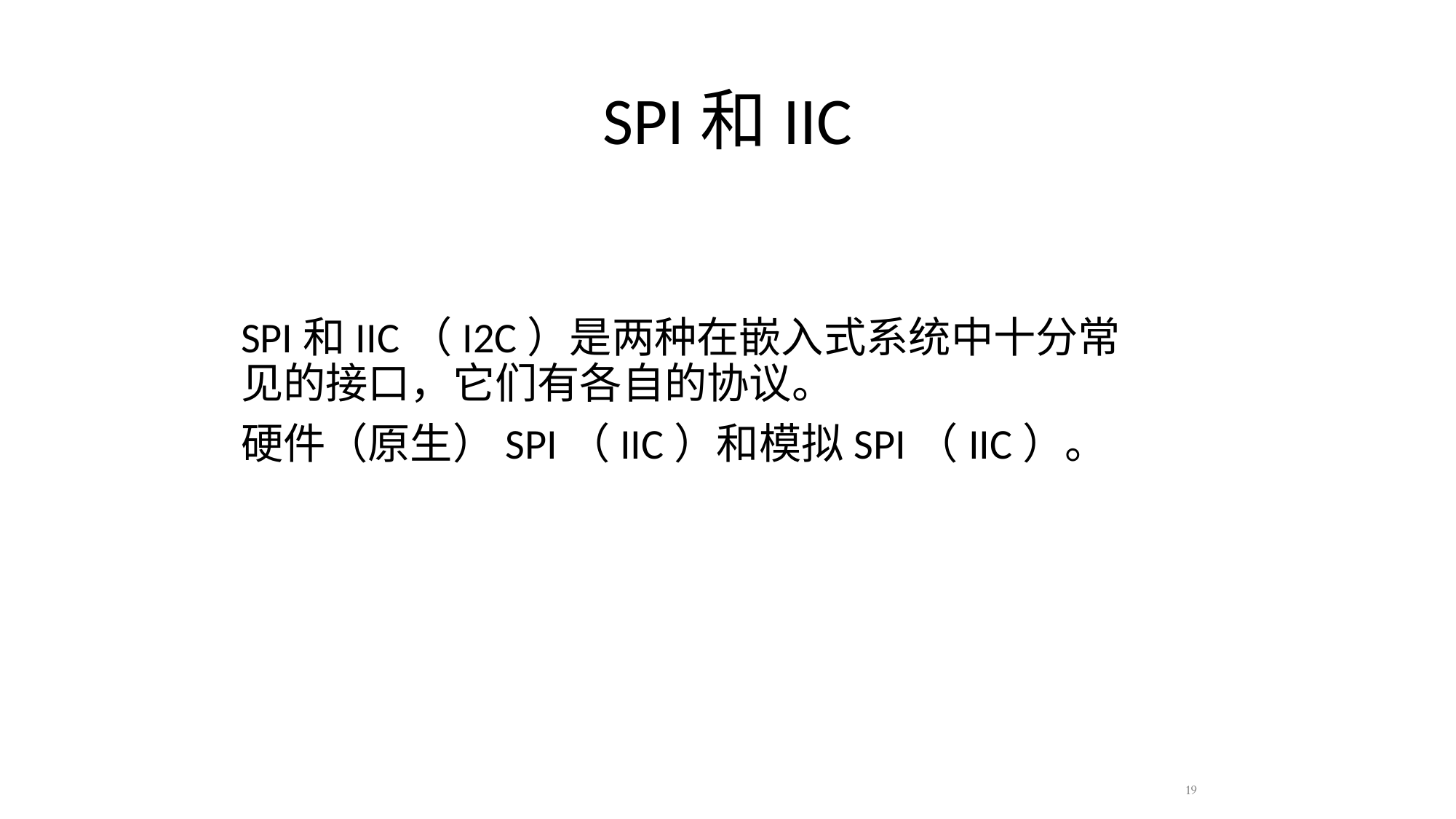

# SPI和IIC
SPI和IIC（I2C）是两种在嵌入式系统中十分常见的接口，它们有各自的协议。
硬件（原生）SPI（IIC）和模拟SPI（IIC）。

19